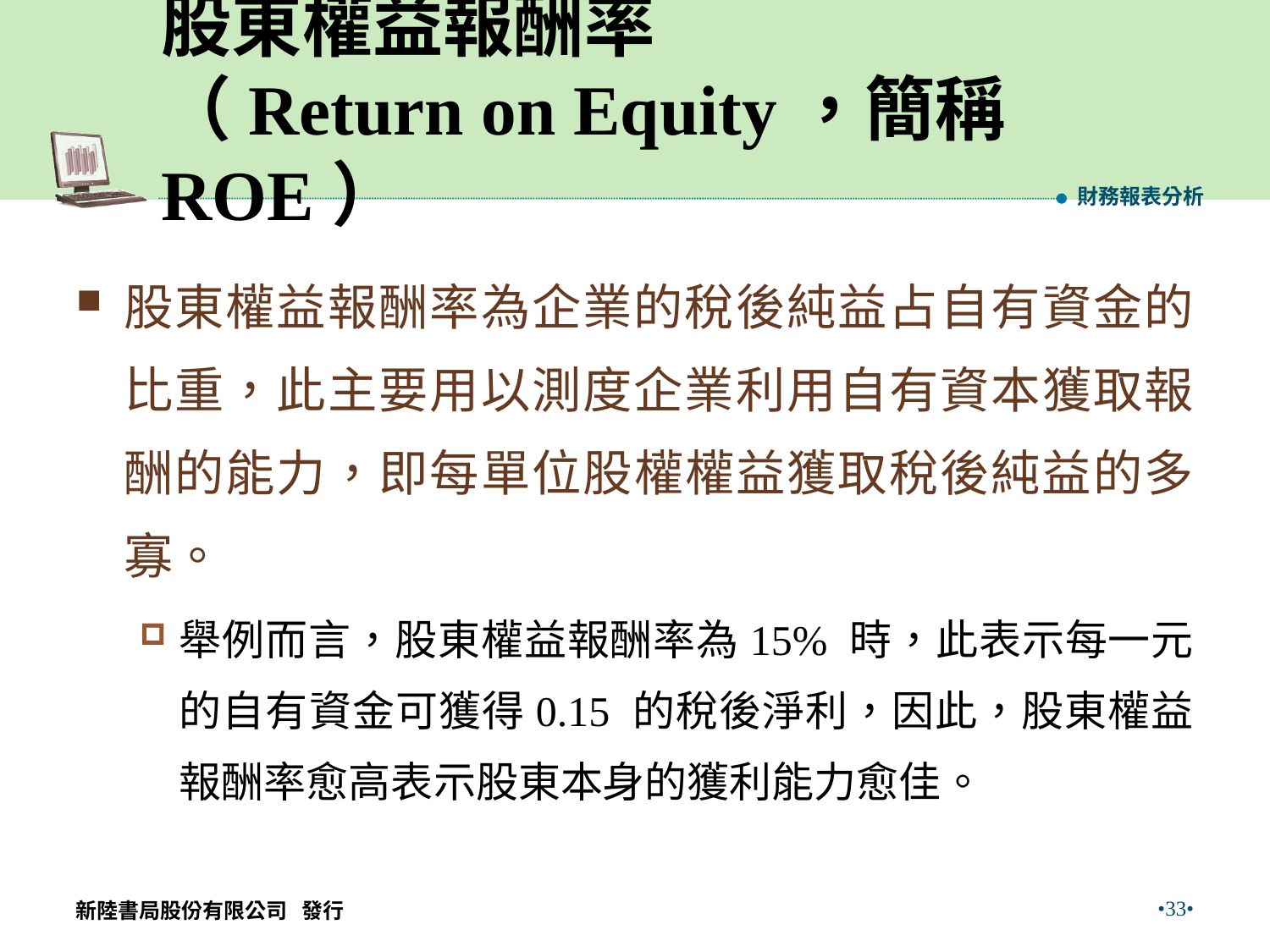

# 股東權益報酬率 （Return on Equity，簡稱ROE）
財務報表分析
股東權益報酬率為企業的稅後純益占自有資金的比重，此主要用以測度企業利用自有資本獲取報酬的能力，即每單位股權權益獲取稅後純益的多寡。
舉例而言，股東權益報酬率為15% 時，此表示每一元的自有資金可獲得0.15 的稅後淨利，因此，股東權益報酬率愈高表示股東本身的獲利能力愈佳。

•33•